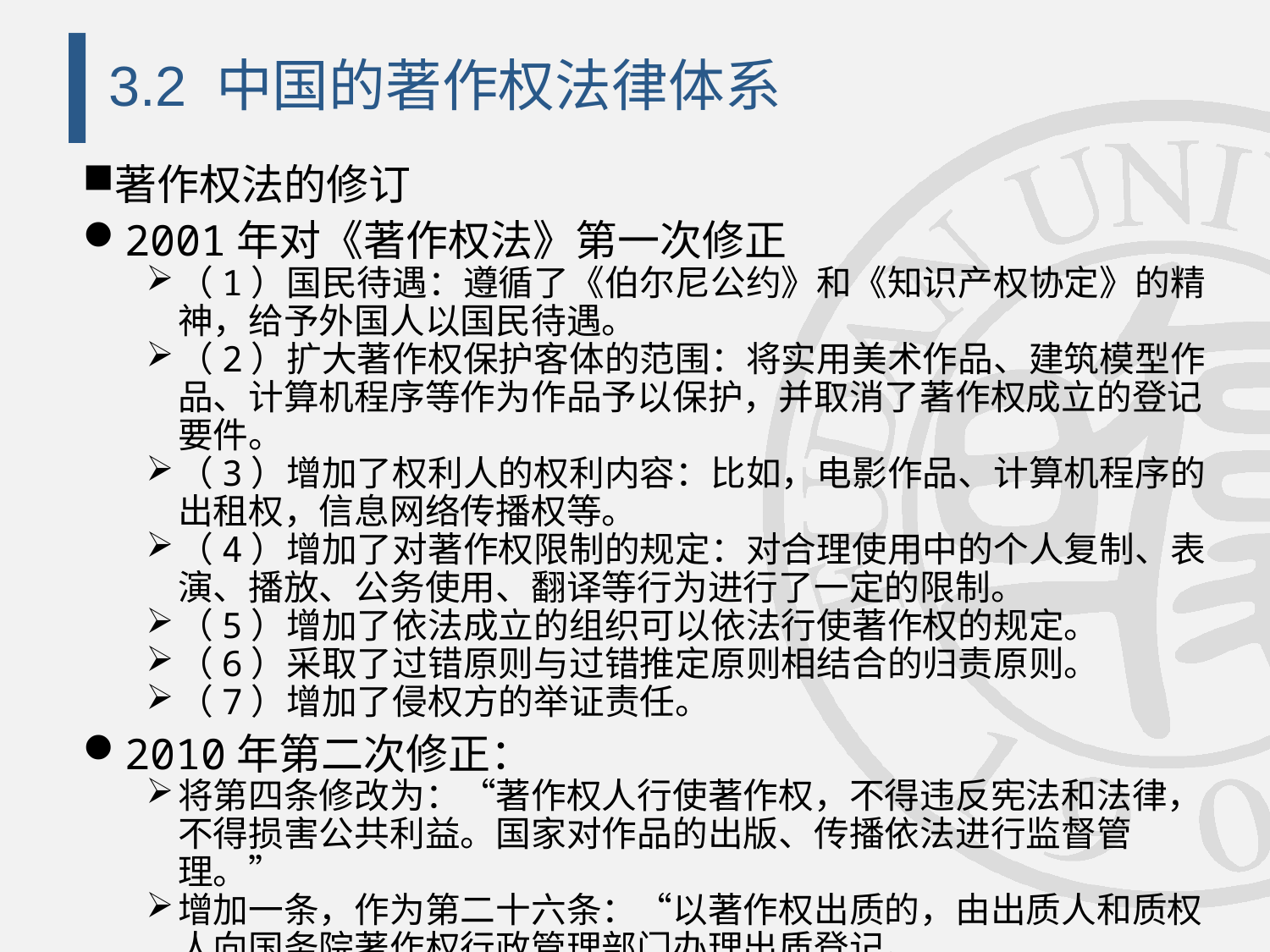

# 3.2 中国的著作权法律体系
著作权法的修订
2001年对《著作权法》第一次修正
（1）国民待遇：遵循了《伯尔尼公约》和《知识产权协定》的精神，给予外国人以国民待遇。
（2）扩大著作权保护客体的范围：将实用美术作品、建筑模型作品、计算机程序等作为作品予以保护，并取消了著作权成立的登记要件。
（3）增加了权利人的权利内容：比如，电影作品、计算机程序的出租权，信息网络传播权等。
（4）增加了对著作权限制的规定：对合理使用中的个人复制、表演、播放、公务使用、翻译等行为进行了一定的限制。
（5）增加了依法成立的组织可以依法行使著作权的规定。
（6）采取了过错原则与过错推定原则相结合的归责原则。
（7）增加了侵权方的举证责任。
2010年第二次修正：
将第四条修改为：“著作权人行使著作权，不得违反宪法和法律，不得损害公共利益。国家对作品的出版、传播依法进行监督管理。”
增加一条，作为第二十六条：“以著作权出质的，由出质人和质权人向国务院著作权行政管理部门办理出质登记。